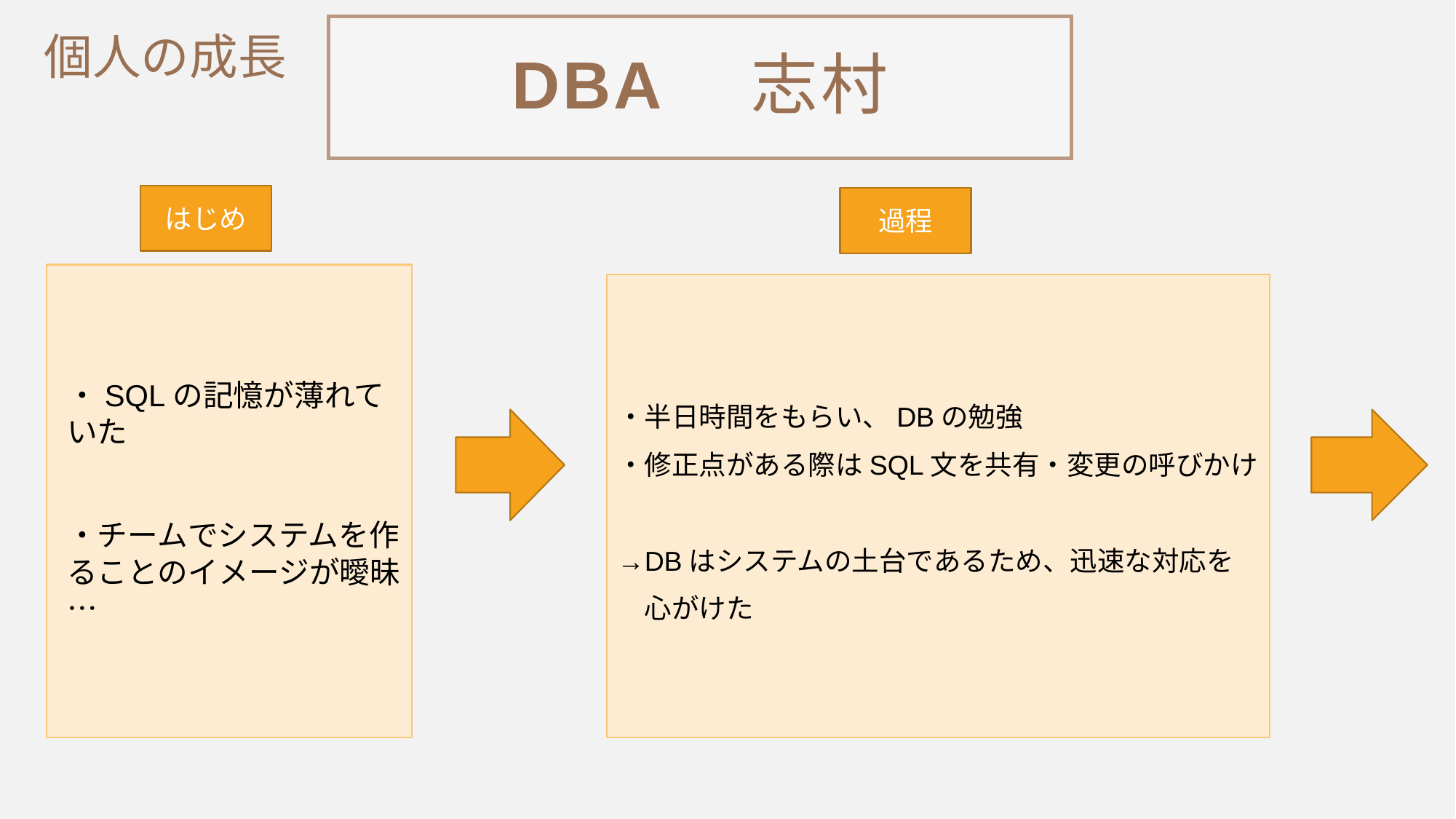

DBA　志村
個人の成長
はじめ
過程

・半日時間をもらい、DBの勉強
・修正点がある際はSQL文を共有・変更の呼びかけ

→DBはシステムの土台であるため、迅速な対応を
　心がけた
・SQLの記憶が薄れていた

・チームでシステムを作ることのイメージが曖昧…